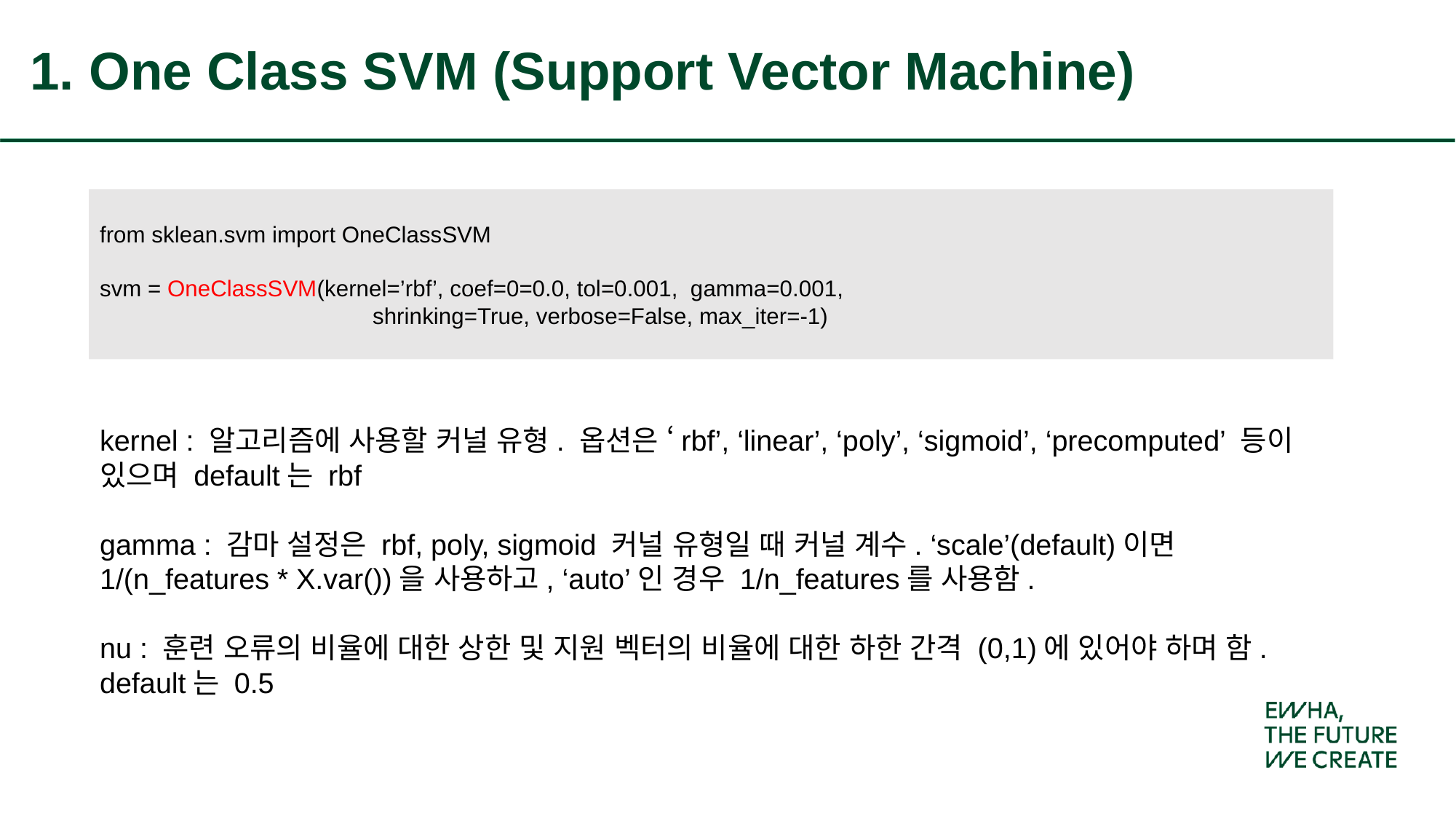

# 1. One Class SVM (Support Vector Machine)
from sklean.svm import OneClassSVM

svm = OneClassSVM(kernel=’rbf’, coef=0=0.0, tol=0.001,  gamma=0.001,
shrinking=True, verbose=False, max_iter=-1)
kernel : 알고리즘에 사용할 커널 유형. 옵션은 ‘rbf’, ‘linear’, ‘poly’, ‘sigmoid’, ‘precomputed’ 등이 있으며 default는 rbf

gamma : 감마 설정은 rbf, poly, sigmoid 커널 유형일 때 커널 계수. ‘scale’(default)이면 1/(n_features * X.var())을 사용하고, ‘auto’인 경우 1/n_features를 사용함.

nu : 훈련 오류의 비율에 대한 상한 및 지원 벡터의 비율에 대한 하한 간격 (0,1)에 있어야 하며 함. default는 0.5